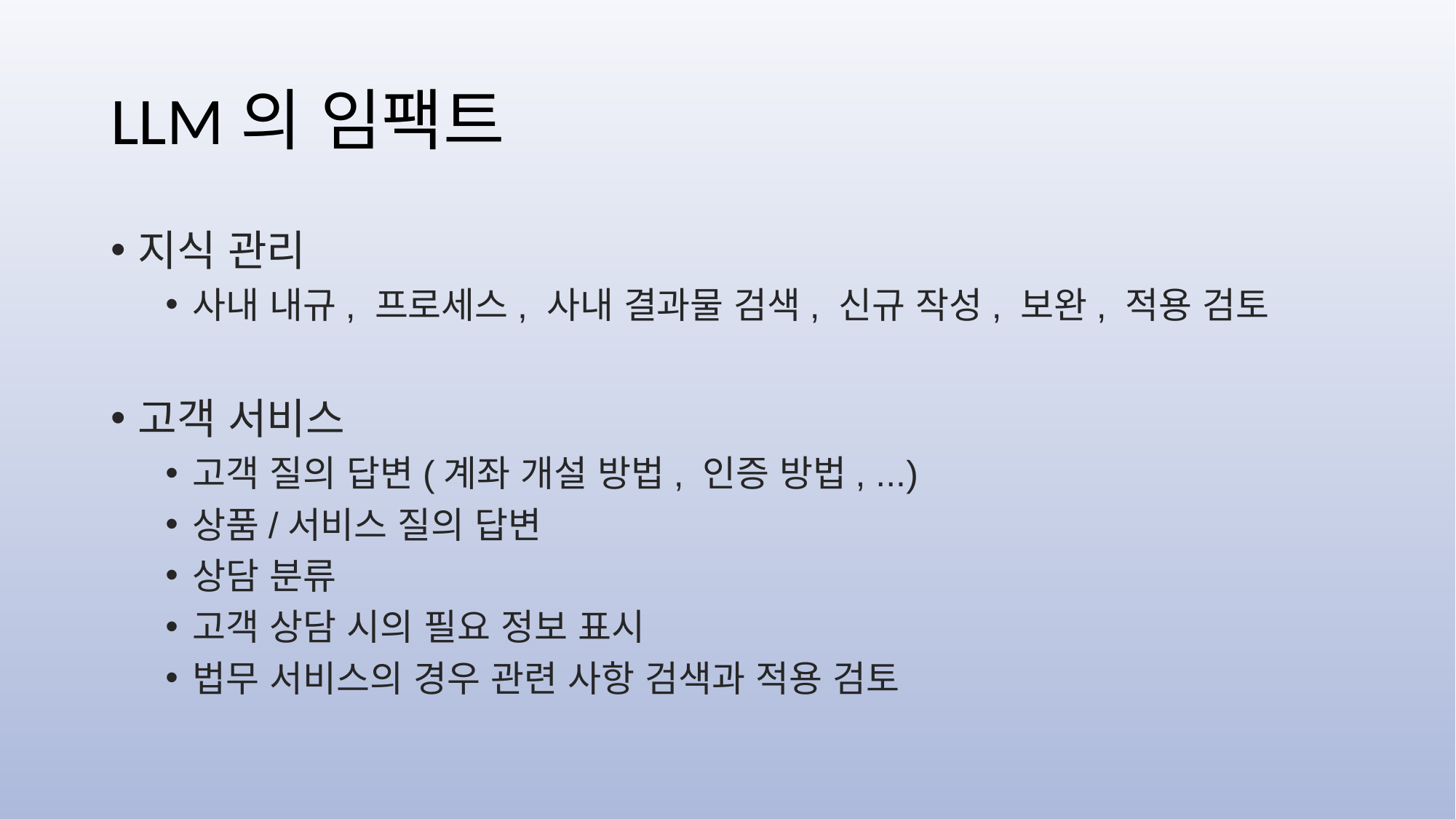

# LLM의 임팩트
지식 관리
사내 내규, 프로세스, 사내 결과물 검색, 신규 작성, 보완, 적용 검토

고객 서비스
고객 질의 답변(계좌 개설 방법, 인증 방법, ...)
상품/서비스 질의 답변
상담 분류
고객 상담 시의 필요 정보 표시
법무 서비스의 경우 관련 사항 검색과 적용 검토